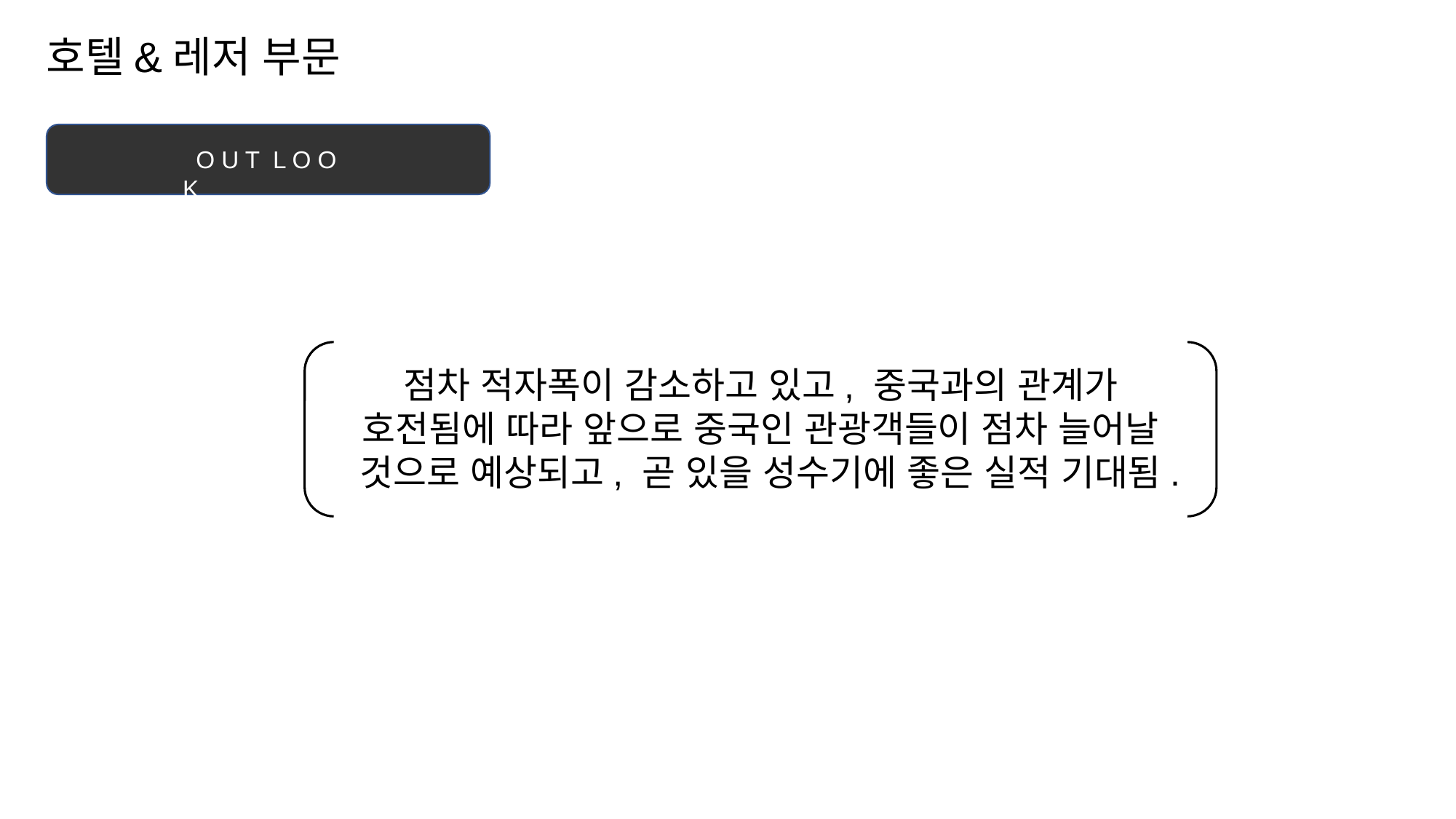

호텔&레저 부문

  O U T  L O O K

점차 적자폭이 감소하고 있고, 중국과의 관계가 호전됨에 따라 앞으로 중국인 관광객들이 점차 늘어날 것으로 예상되고, 곧 있을 성수기에 좋은 실적 기대됨.